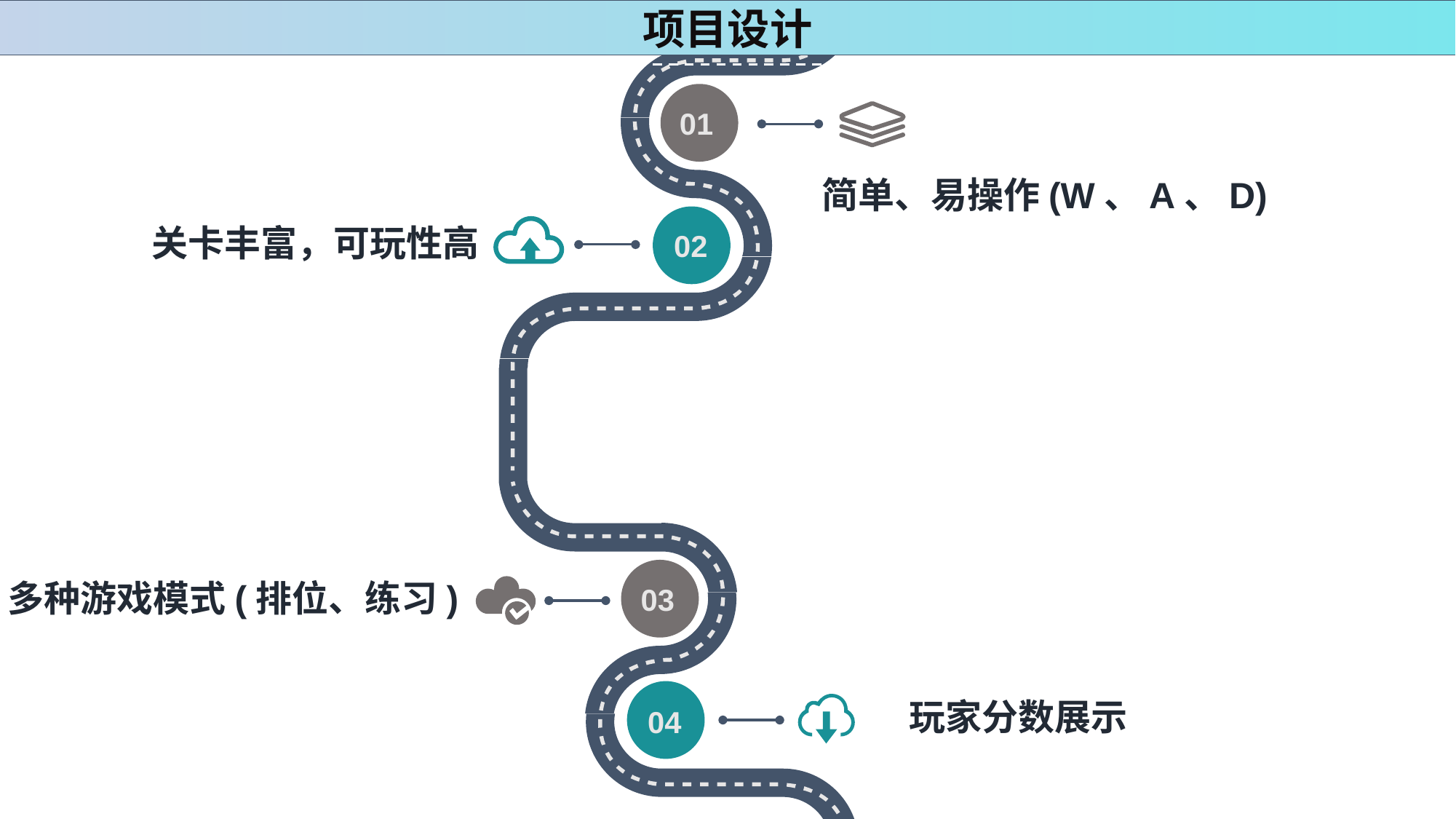

项目设计

01

简单、易操作(W、A、D)

02
关卡丰富，可玩性高

03
多种游戏模式(排位、练习)

04
玩家分数展示